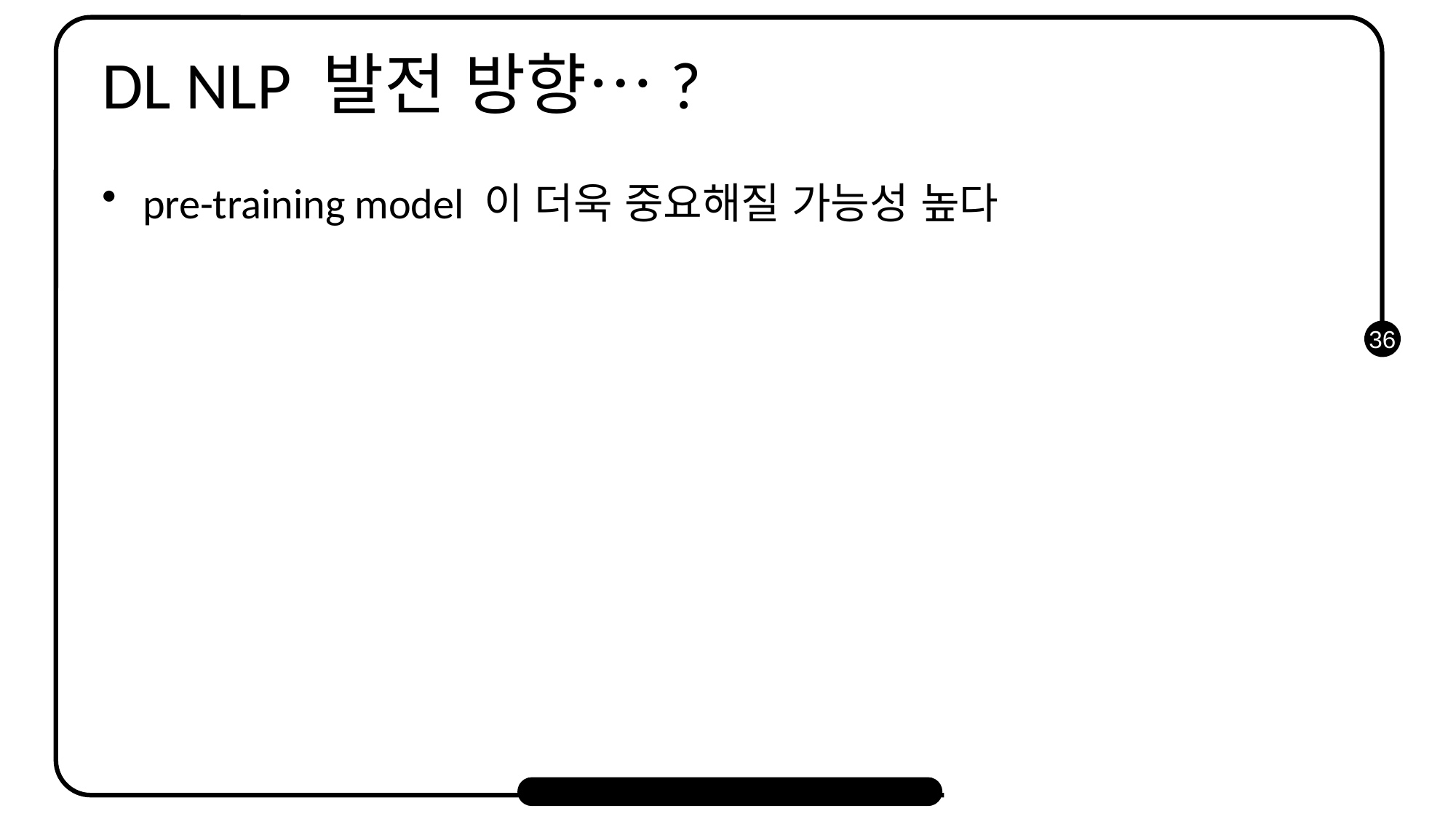

# DL NLP 발전 방향…?
pre-training model 이 더욱 중요해질 가능성 높다